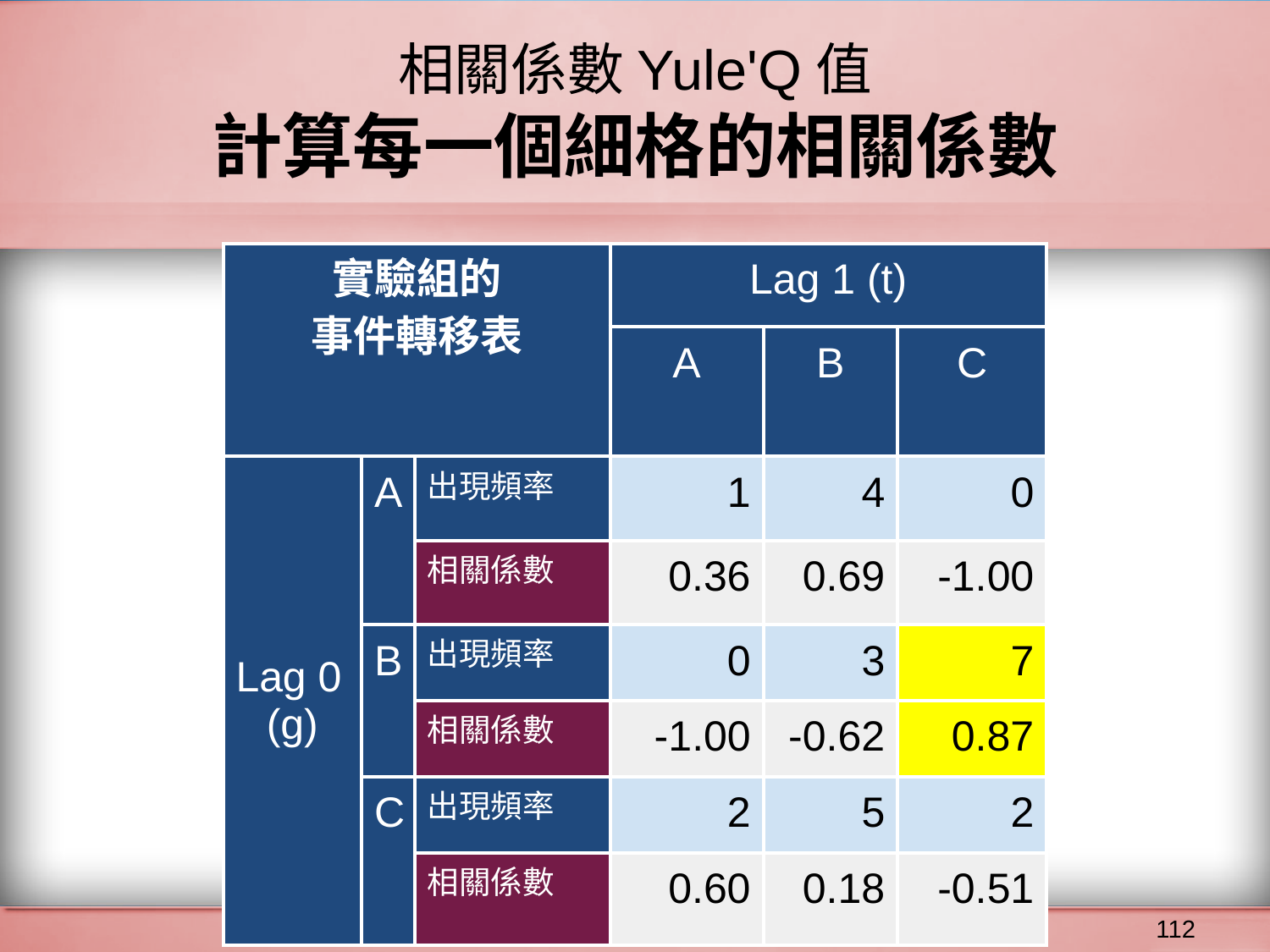

# 相關係數Yule'Q值
計算每一個細格的相關係數
| 實驗組的 事件轉移表 |  |  | Lag 1 (t) |  |  |
| --- | --- | --- | --- | --- | --- |
|  |  |  | A | B | C |
| Lag 0 (g) | A | 出現頻率 | 1 | 4 | 0 |
|  |  | 相關係數 | 0.36 | 0.69 | -1.00 |
|  | B | 出現頻率 | 0 | 3 | 7 |
|  |  | 相關係數 | -1.00 | -0.62 | 0.87 |
|  | C | 出現頻率 | 2 | 5 | 2 |
|  |  | 相關係數 | 0.60 | 0.18 | -0.51 |
112